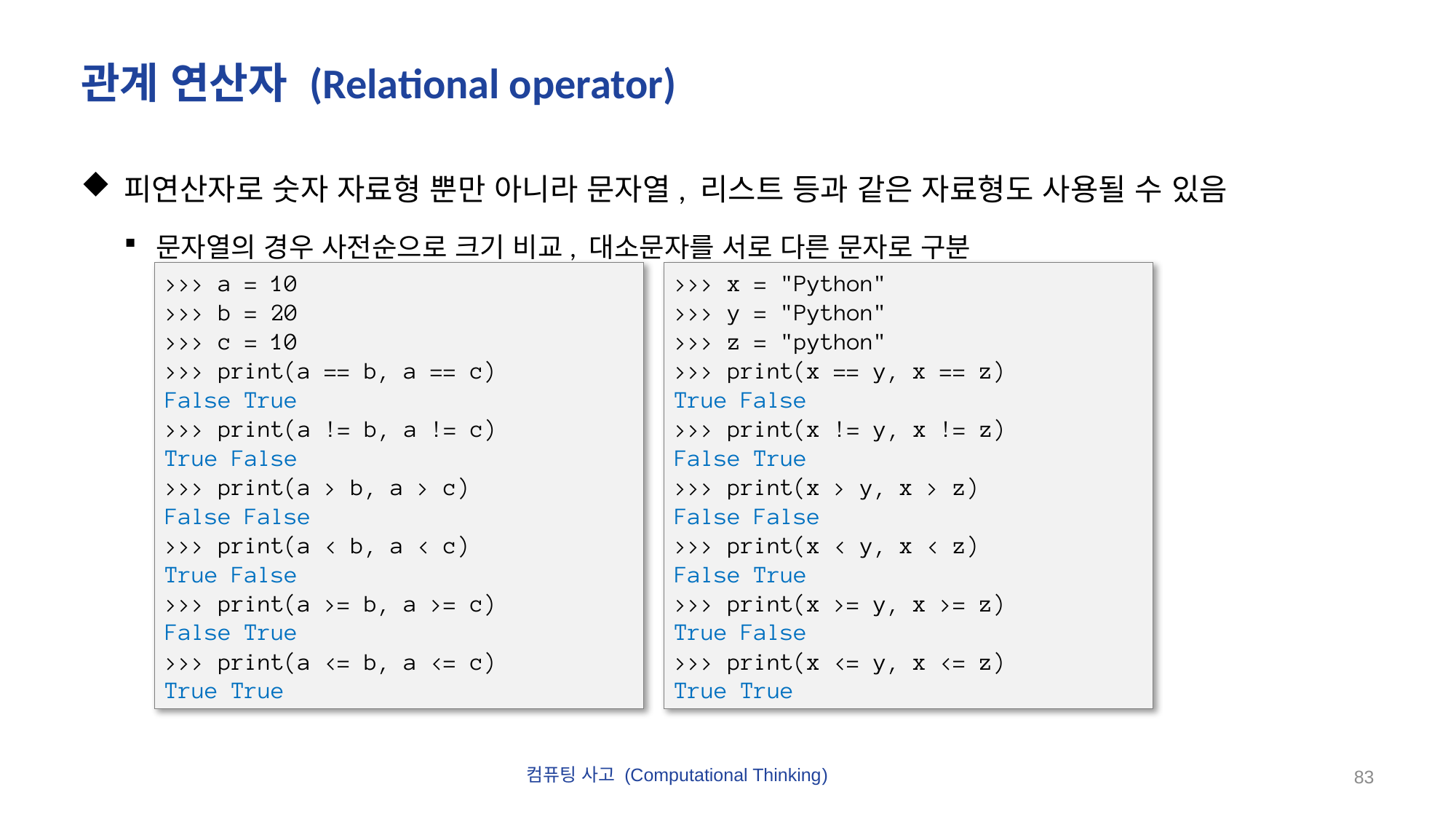

# 관계 연산자 (Relational operator)
피연산자로 숫자 자료형 뿐만 아니라 문자열, 리스트 등과 같은 자료형도 사용될 수 있음
문자열의 경우 사전순으로 크기 비교, 대소문자를 서로 다른 문자로 구분
>>> a = 10
>>> b = 20
>>> c = 10
>>> print(a == b, a == c)
False True
>>> print(a != b, a != c)
True False
>>> print(a > b, a > c)
False False
>>> print(a < b, a < c)
True False
>>> print(a >= b, a >= c)
False True
>>> print(a <= b, a <= c)
True True
>>> x = "Python"
>>> y = "Python"
>>> z = "python"
>>> print(x == y, x == z)
True False
>>> print(x != y, x != z)
False True
>>> print(x > y, x > z)
False False
>>> print(x < y, x < z)
False True
>>> print(x >= y, x >= z)
True False
>>> print(x <= y, x <= z)
True True